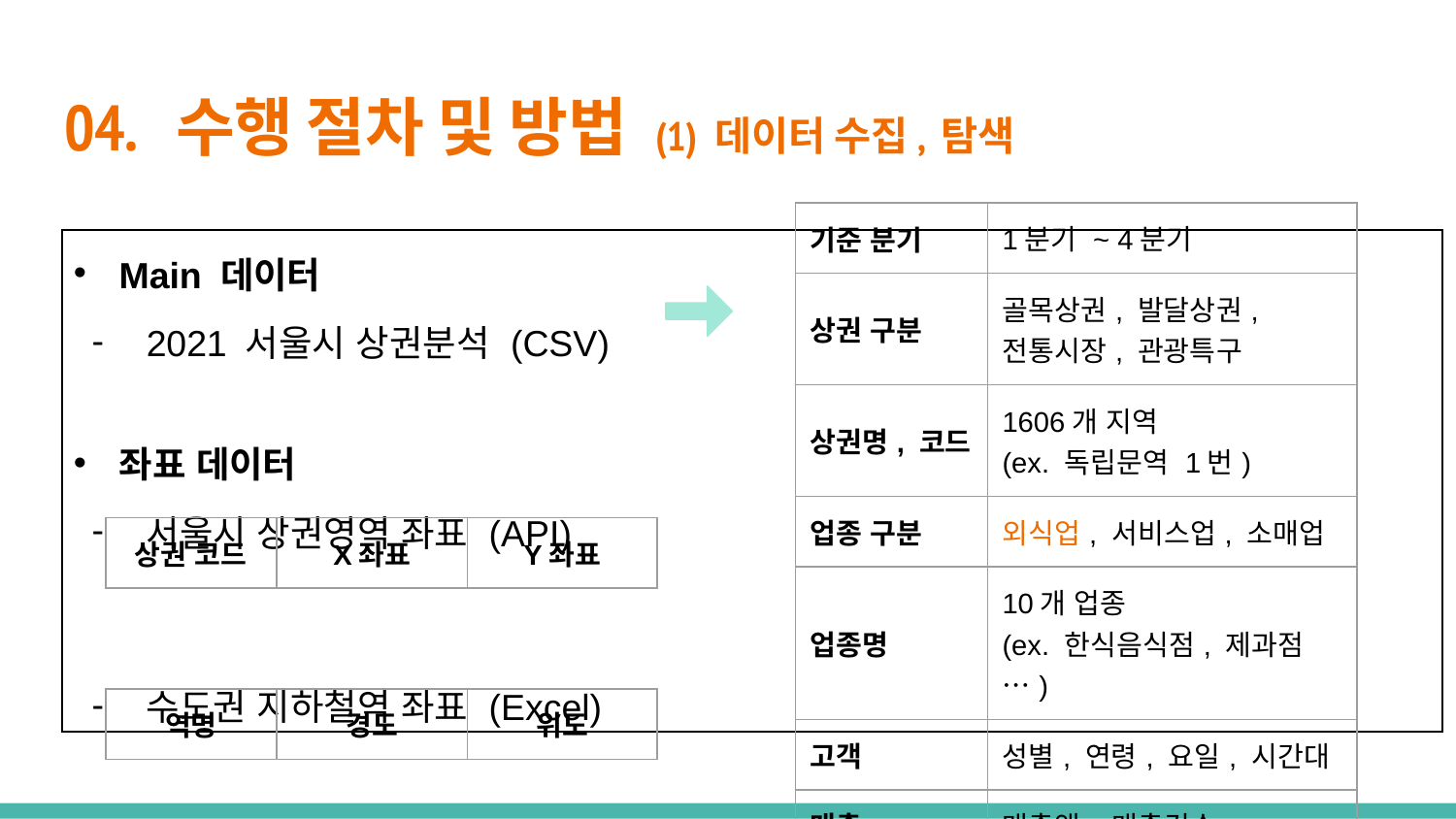

# 04.  수행 절차 및 방법 (1) 데이터 수집, 탐색
| 기준 분기 | 1분기 ~ 4분기 |
| --- | --- |
| 상권 구분 | 골목상권, 발달상권, 전통시장, 관광특구 |
| 상권명, 코드 | 1606개 지역 (ex. 독립문역 1번) |
| 업종 구분 | 외식업, 서비스업, 소매업 |
| 업종명 | 10개 업종 (ex. 한식음식점, 제과점…) |
| 고객 | 성별, 연령, 요일, 시간대 |
| 매출 | 매출액, 매출건수 |
| Main 데이터 2021 서울시 상권분석 (CSV) 좌표 데이터 서울시 상권영역 좌표 (API) 수도권 지하철역 좌표 (Excel) |
| --- |

| 상권 코드 | X좌표 | Y좌표 |
| --- | --- | --- |
| 역명 | 경도 | 위도 |
| --- | --- | --- |